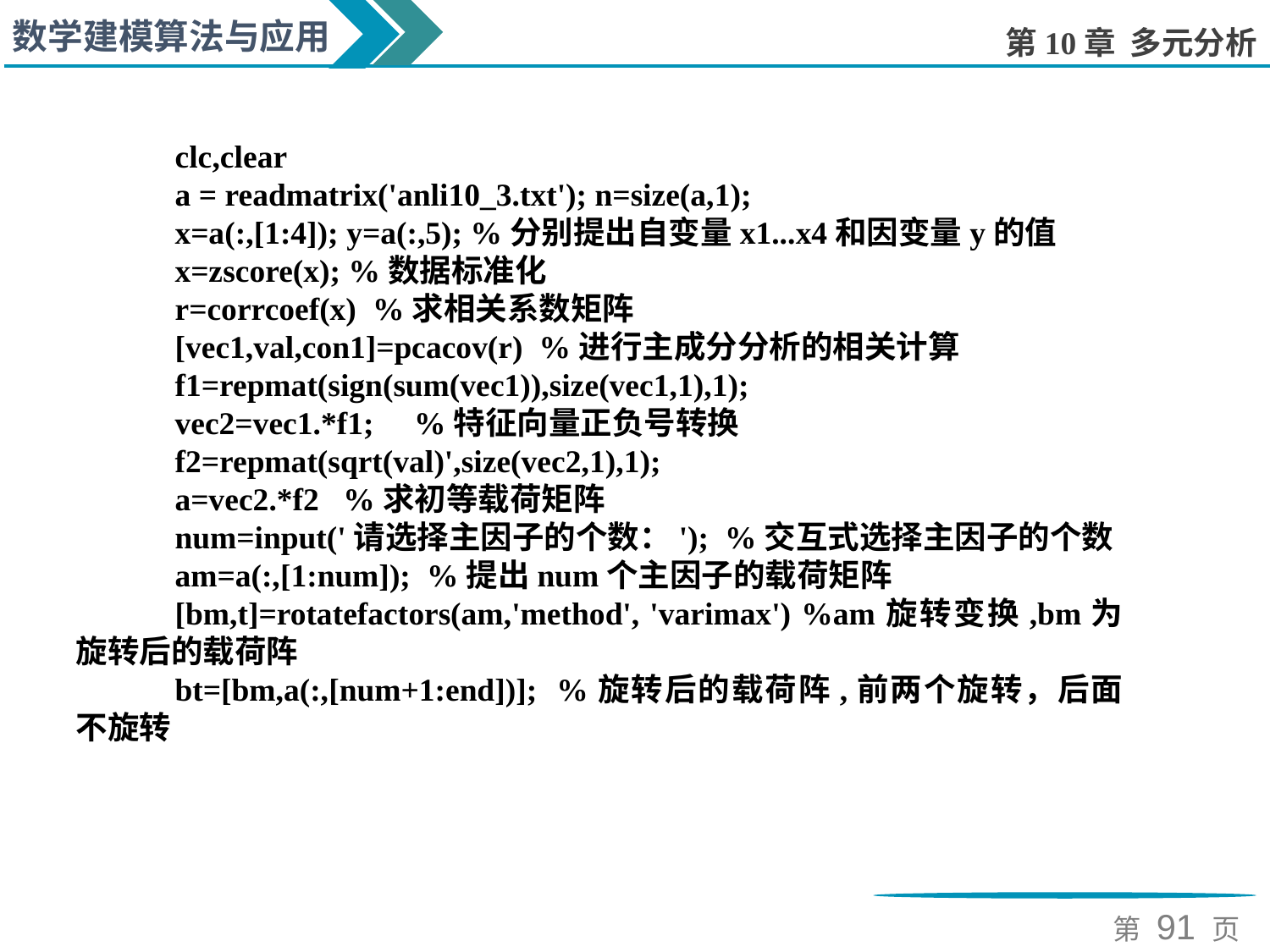

clc,clear
a = readmatrix('anli10_3.txt'); n=size(a,1);
x=a(:,[1:4]); y=a(:,5); %分别提出自变量x1...x4和因变量y的值
x=zscore(x); %数据标准化
r=corrcoef(x)  %求相关系数矩阵
[vec1,val,con1]=pcacov(r)  %进行主成分分析的相关计算
f1=repmat(sign(sum(vec1)),size(vec1,1),1);
vec2=vec1.*f1;     %特征向量正负号转换
f2=repmat(sqrt(val)',size(vec2,1),1);
a=vec2.*f2   %求初等载荷矩阵
num=input('请选择主因子的个数：');  %交互式选择主因子的个数
am=a(:,[1:num]);  %提出num个主因子的载荷矩阵
[bm,t]=rotatefactors(am,'method', 'varimax') %am旋转变换,bm为旋转后的载荷阵
bt=[bm,a(:,[num+1:end])];  %旋转后的载荷阵,前两个旋转，后面不旋转